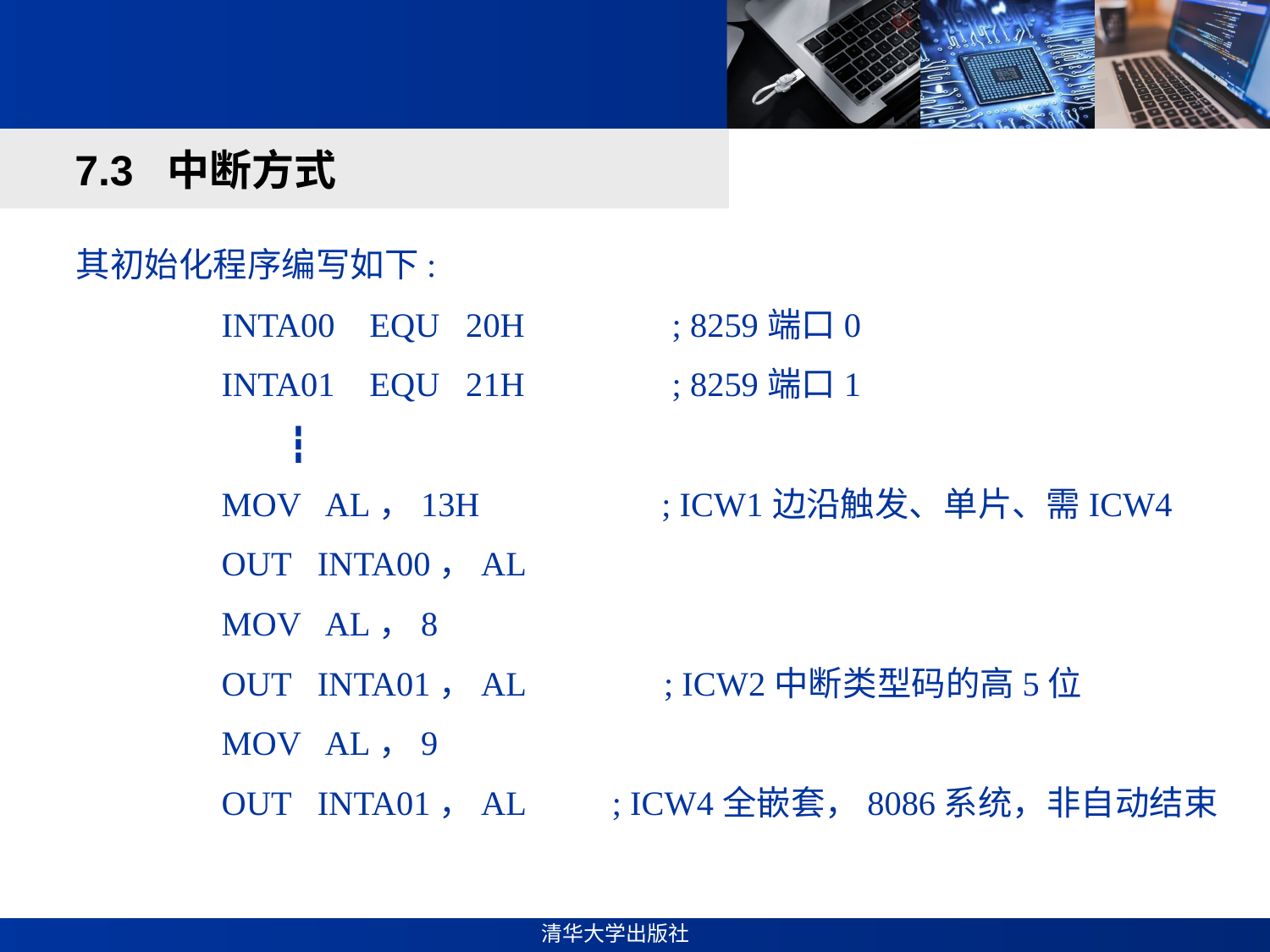

#
7.3  中断方式
其初始化程序编写如下:
INTA00    EQU   20H                 ; 8259端口0
INTA01    EQU   21H                 ; 8259端口1
       ┇
MOV   AL，13H                     ; ICW1边沿触发、单片、需ICW4
OUT   INTA00，AL
MOV   AL，8
OUT   INTA01，AL                ; ICW2中断类型码的高5位
MOV   AL，9
OUT   INTA01，AL          ; ICW4全嵌套，8086系统，非自动结束